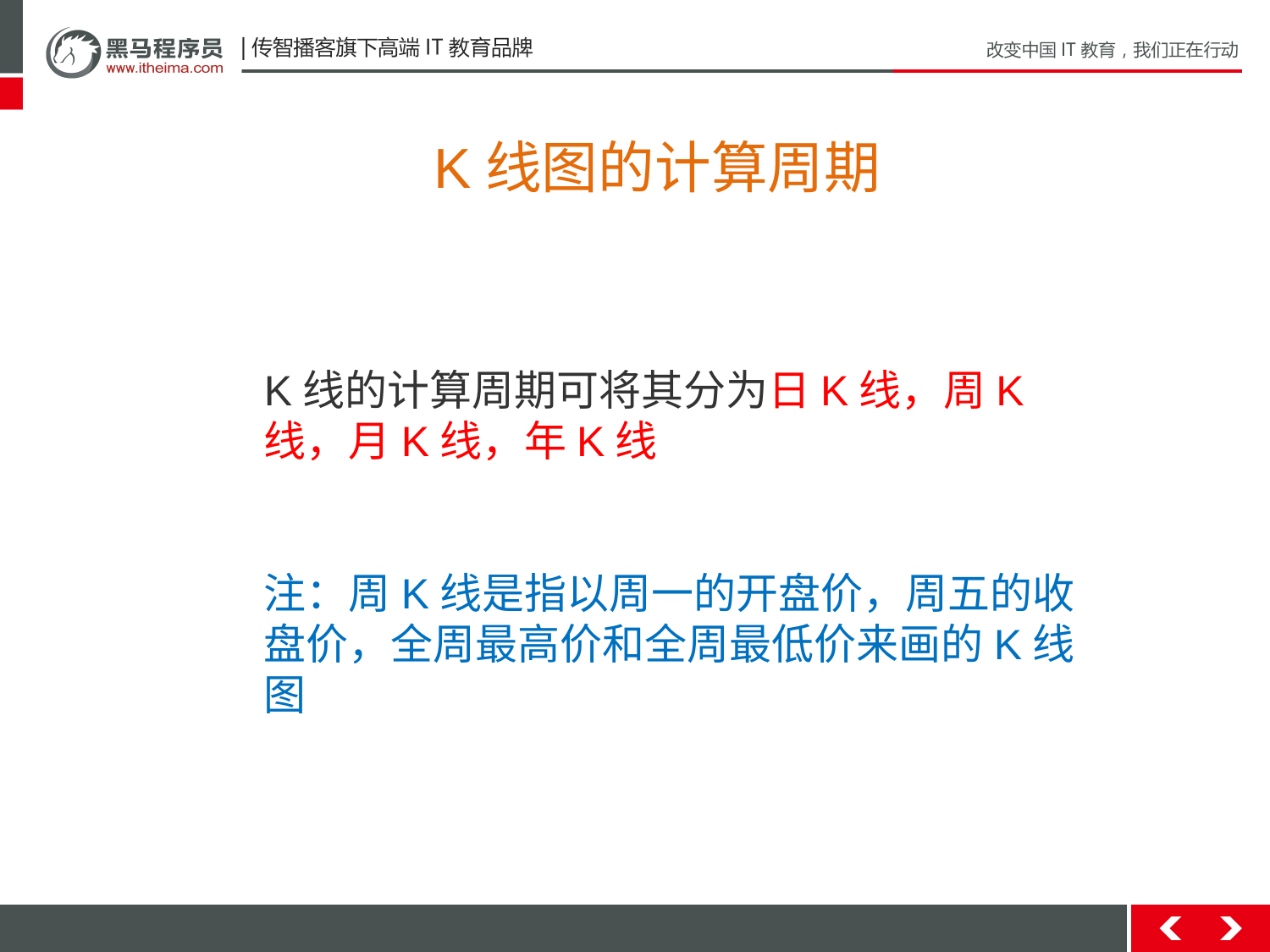

K线图的计算周期
K线的计算周期可将其分为日K线，周K线，月K线，年K线

注：周K线是指以周一的开盘价，周五的收盘价，全周最高价和全周最低价来画的K线图